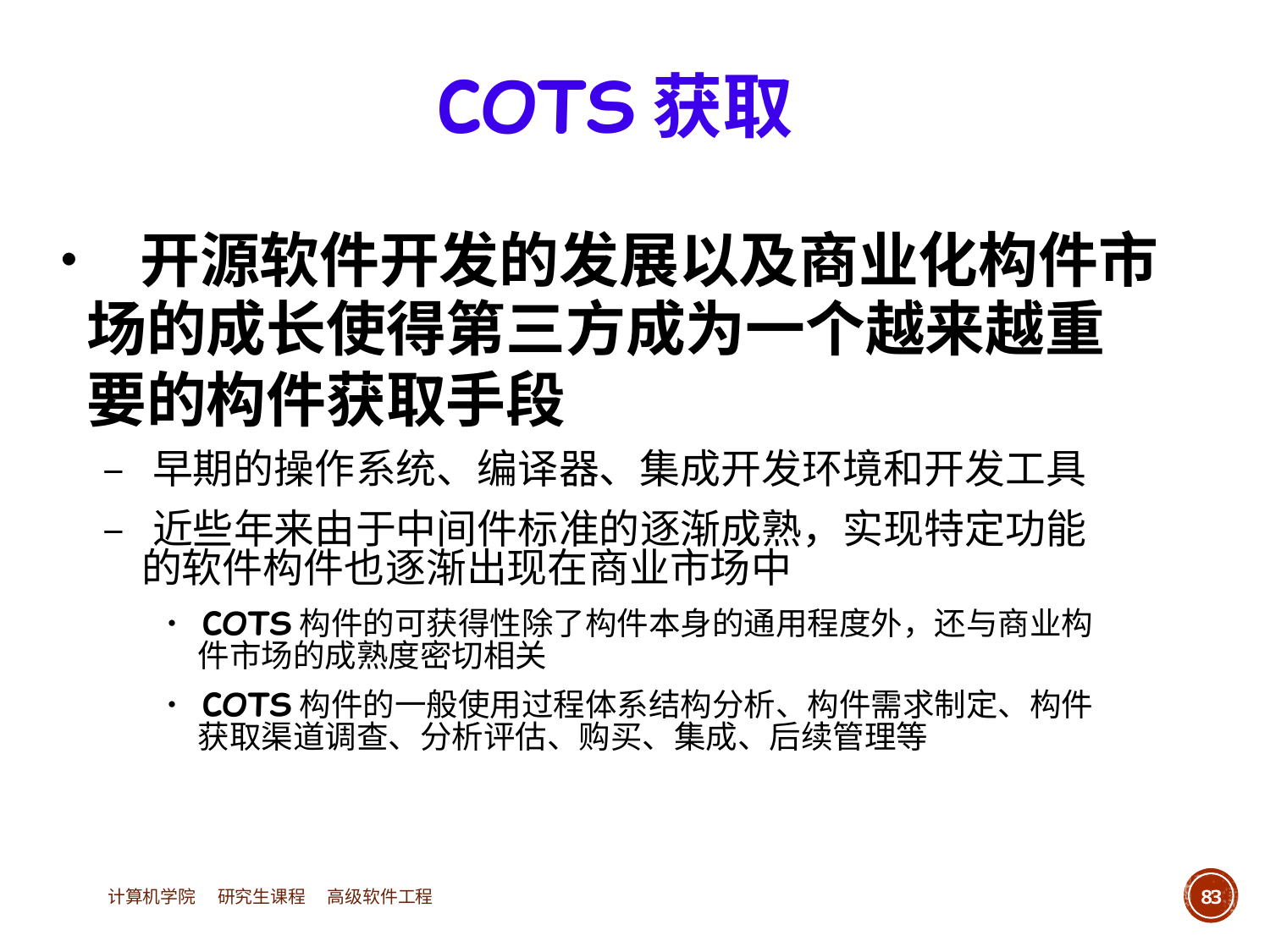

COTS获取

•  开源软件开发的发展以及商业化构件市
	场的成长使得第三方成为一个越来越重
	要的构件获取手段
		–  早期的操作系统、编译器、集成开发环境和开发工具
		–  近些年来由于中间件标准的逐渐成熟，实现特定功能
			的软件构件也逐渐出现在商业市场中
				•   COTS构件的可获得性除了构件本身的通用程度外，还与商业构
					件市场的成熟度密切相关
				•   COTS构件的一般使用过程体系结构分析、构件需求制定、构件
					获取渠道调查、分析评估、购买、集成、后续管理等
计算机学院    研究生课程    高级软件工程
83